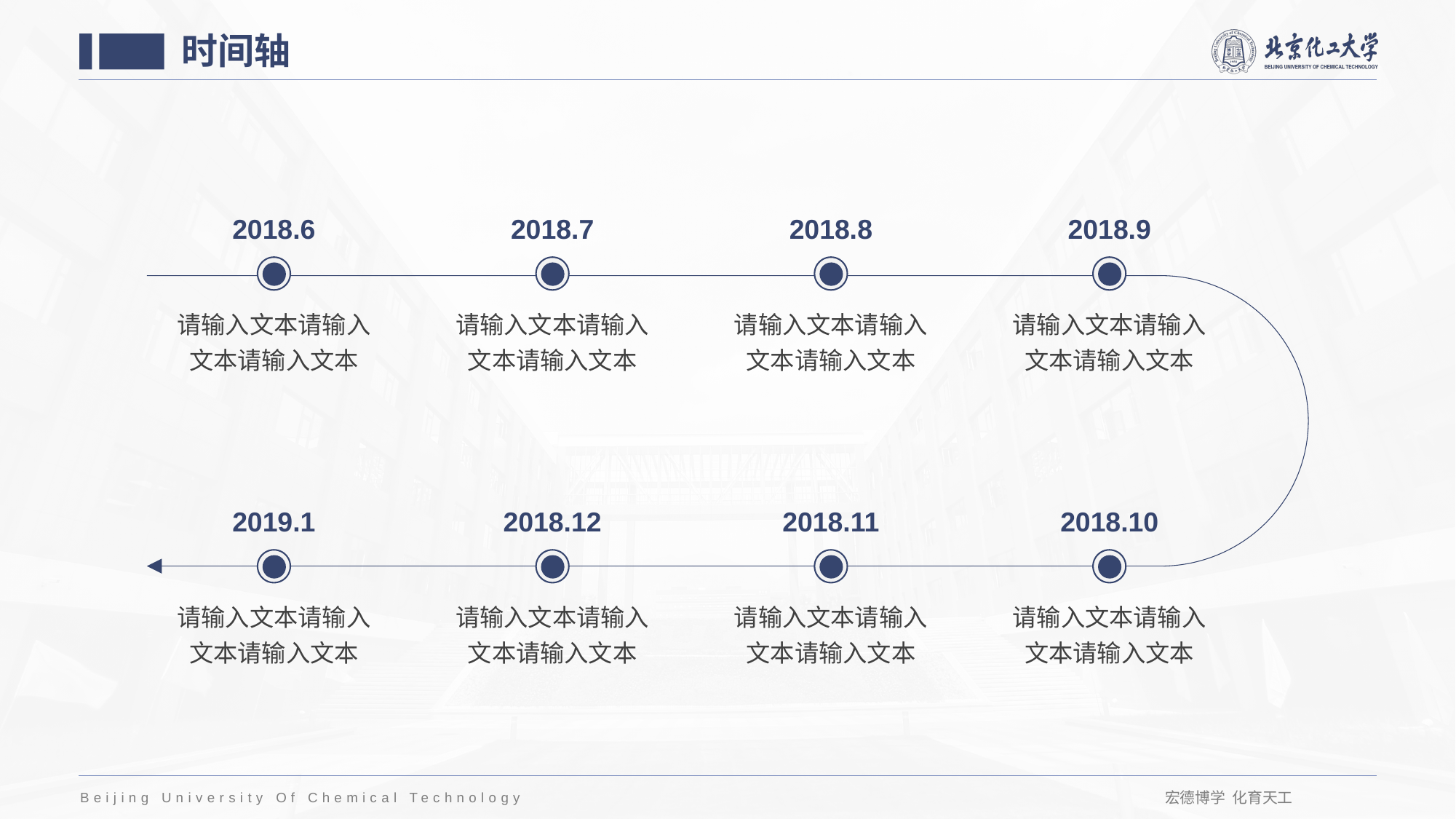

时间轴
2018.6

请输入文本请输入文本请输入文本
2018.7

请输入文本请输入文本请输入文本
2018.8

请输入文本请输入文本请输入文本
2018.9

请输入文本请输入文本请输入文本

2019.1

请输入文本请输入文本请输入文本
2018.12

请输入文本请输入文本请输入文本
2018.11

请输入文本请输入文本请输入文本
2018.10

请输入文本请输入文本请输入文本